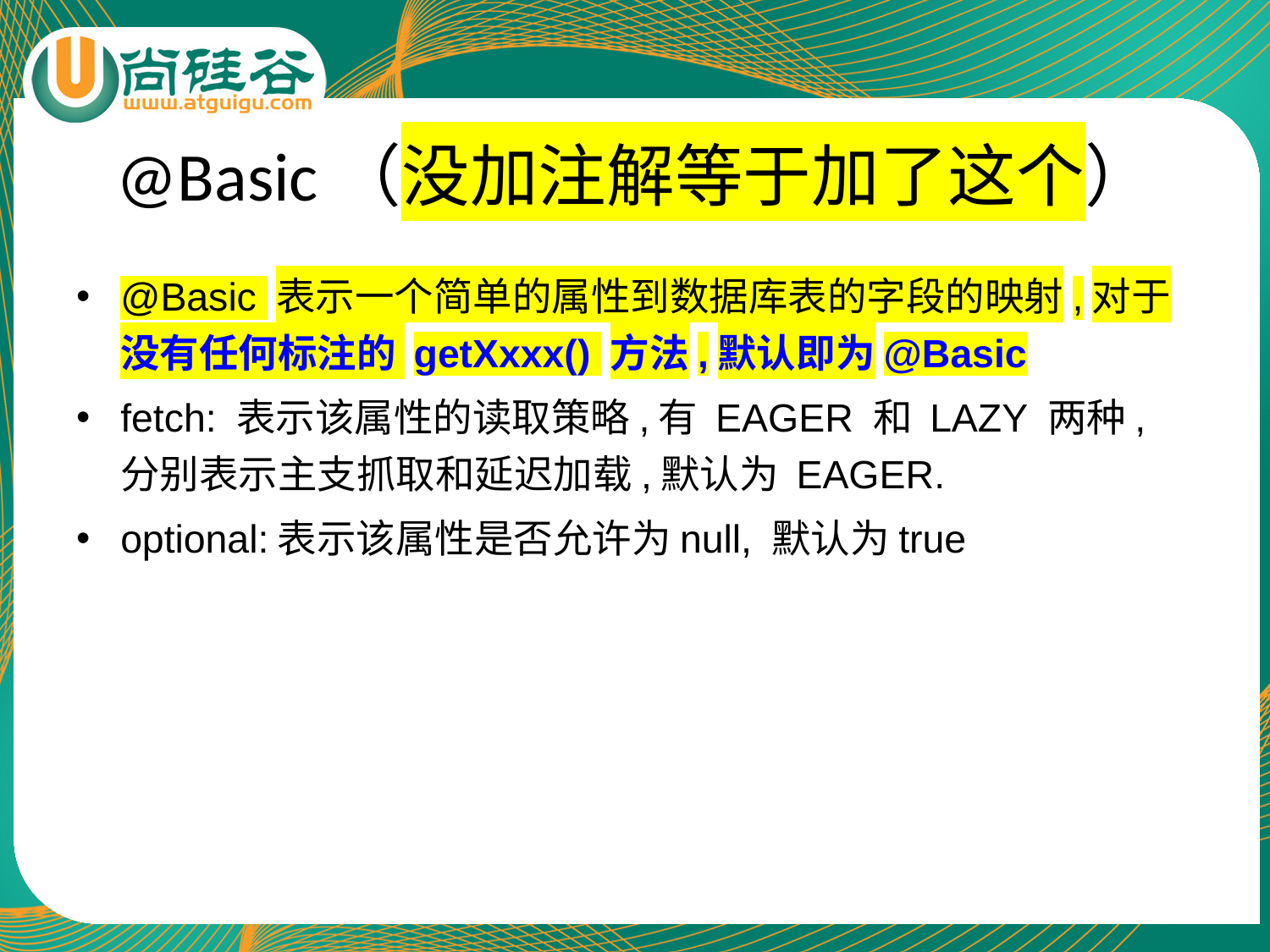

# @Basic（没加注解等于加了这个）
@Basic 表示一个简单的属性到数据库表的字段的映射,对于没有任何标注的 getXxxx() 方法,默认即为@Basic
fetch: 表示该属性的读取策略,有 EAGER 和 LAZY 两种,分别表示主支抓取和延迟加载,默认为 EAGER.
optional:表示该属性是否允许为null, 默认为true